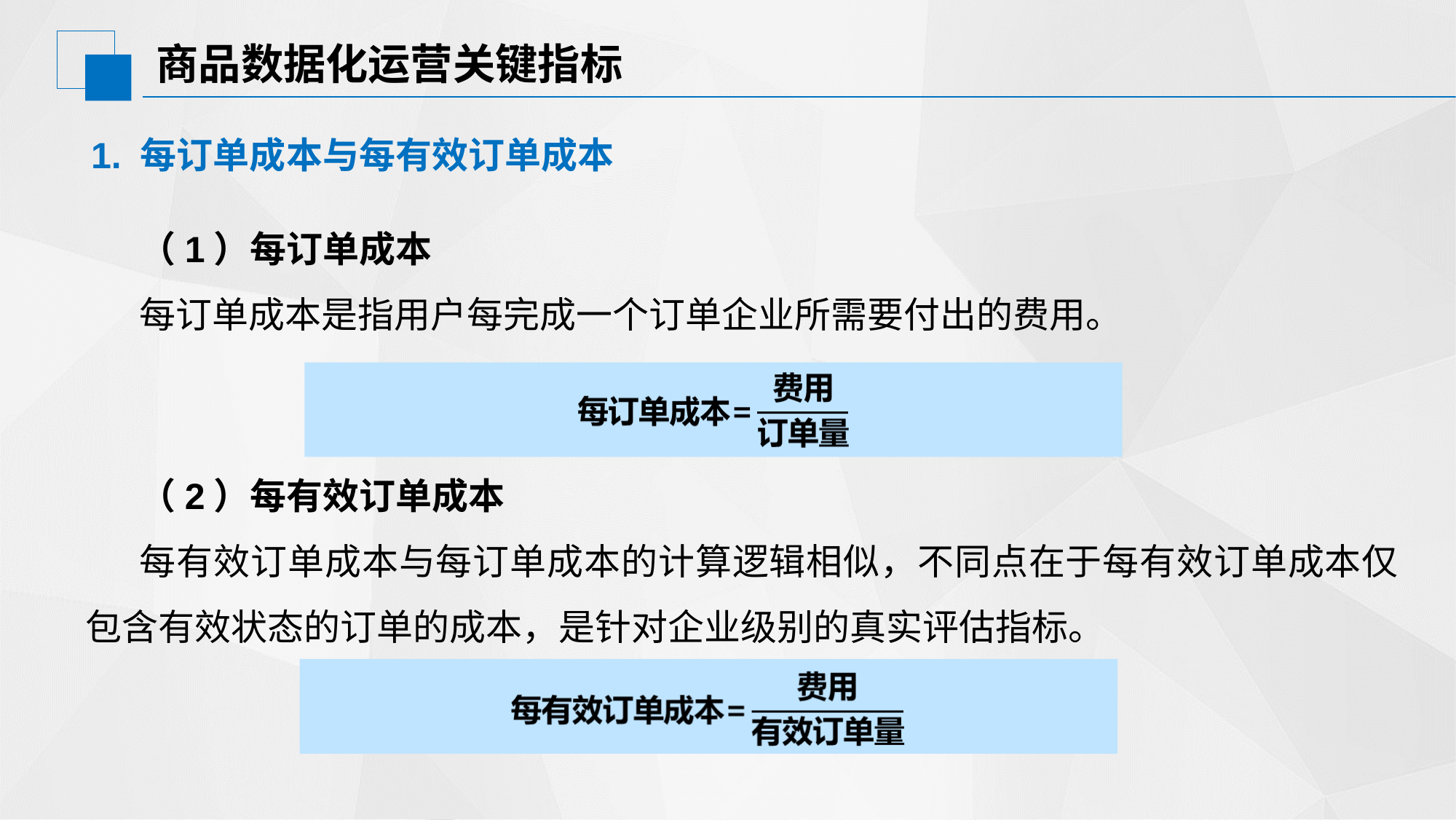

# 商品数据化运营关键指标
1. 每订单成本与每有效订单成本
（1）每订单成本
每订单成本是指用户每完成一个订单企业所需要付出的费用。

（2）每有效订单成本
每有效订单成本与每订单成本的计算逻辑相似，不同点在于每有效订单成本仅包含有效状态的订单的成本，是针对企业级别的真实评估指标。